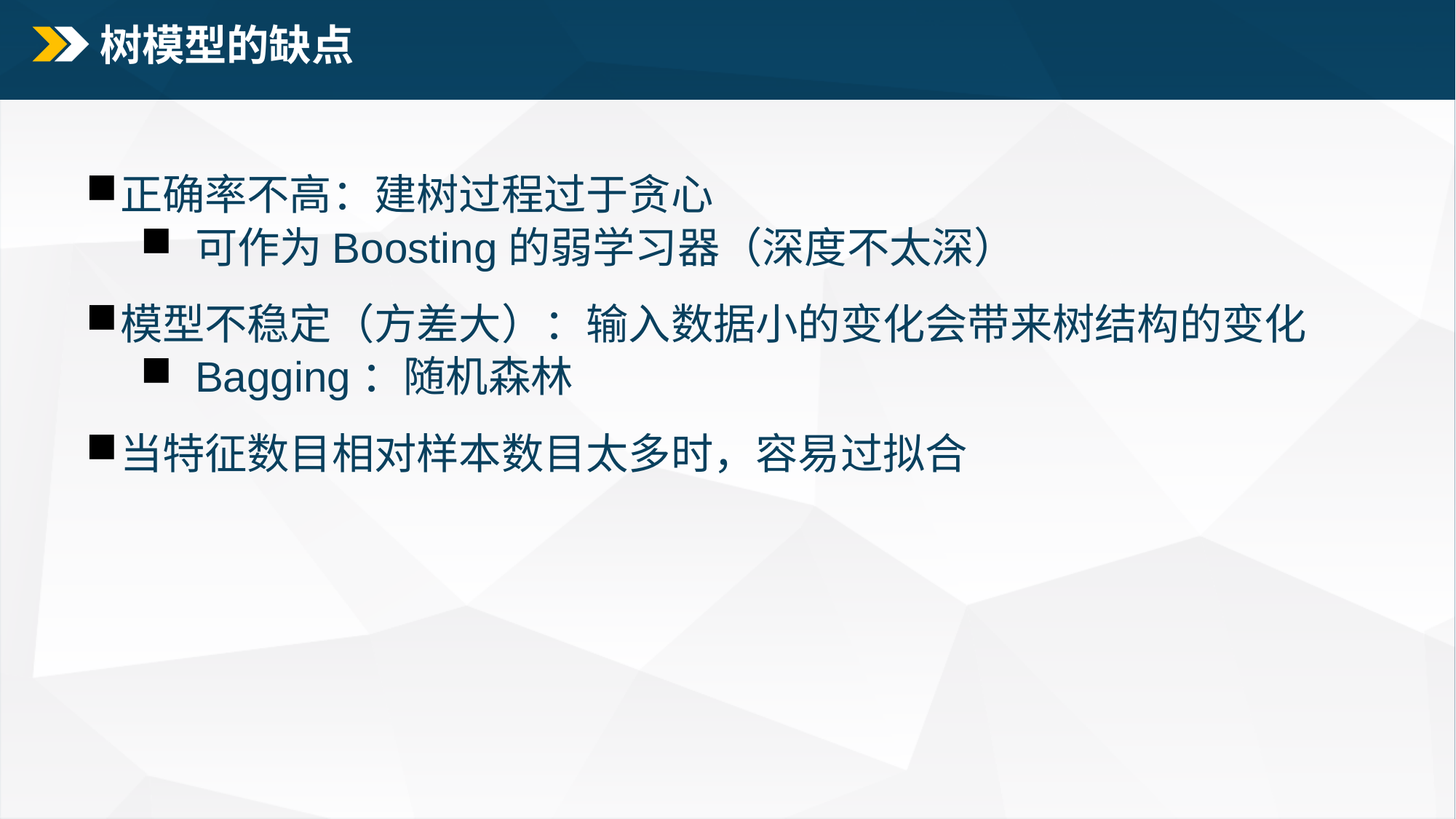

# 树模型的缺点
正确率不高：建树过程过于贪心
可作为Boosting的弱学习器（深度不太深）
模型不稳定（方差大）：输入数据小的变化会带来树结构的变化
Bagging：随机森林
当特征数目相对样本数目太多时，容易过拟合